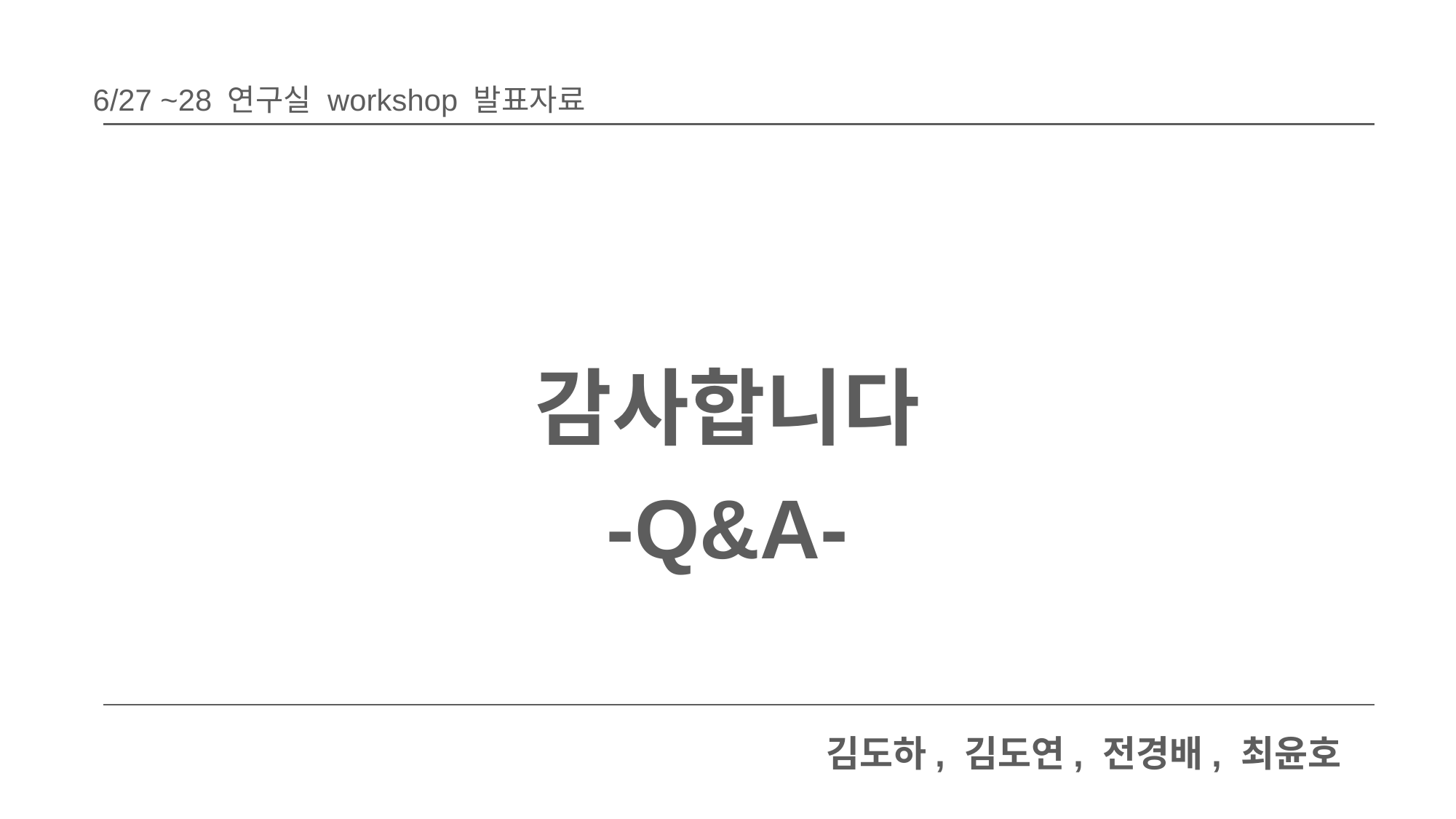

6/27 ~28 연구실 workshop 발표자료
# 감사합니다 -Q&A-
김도하, 김도연, 전경배, 최윤호